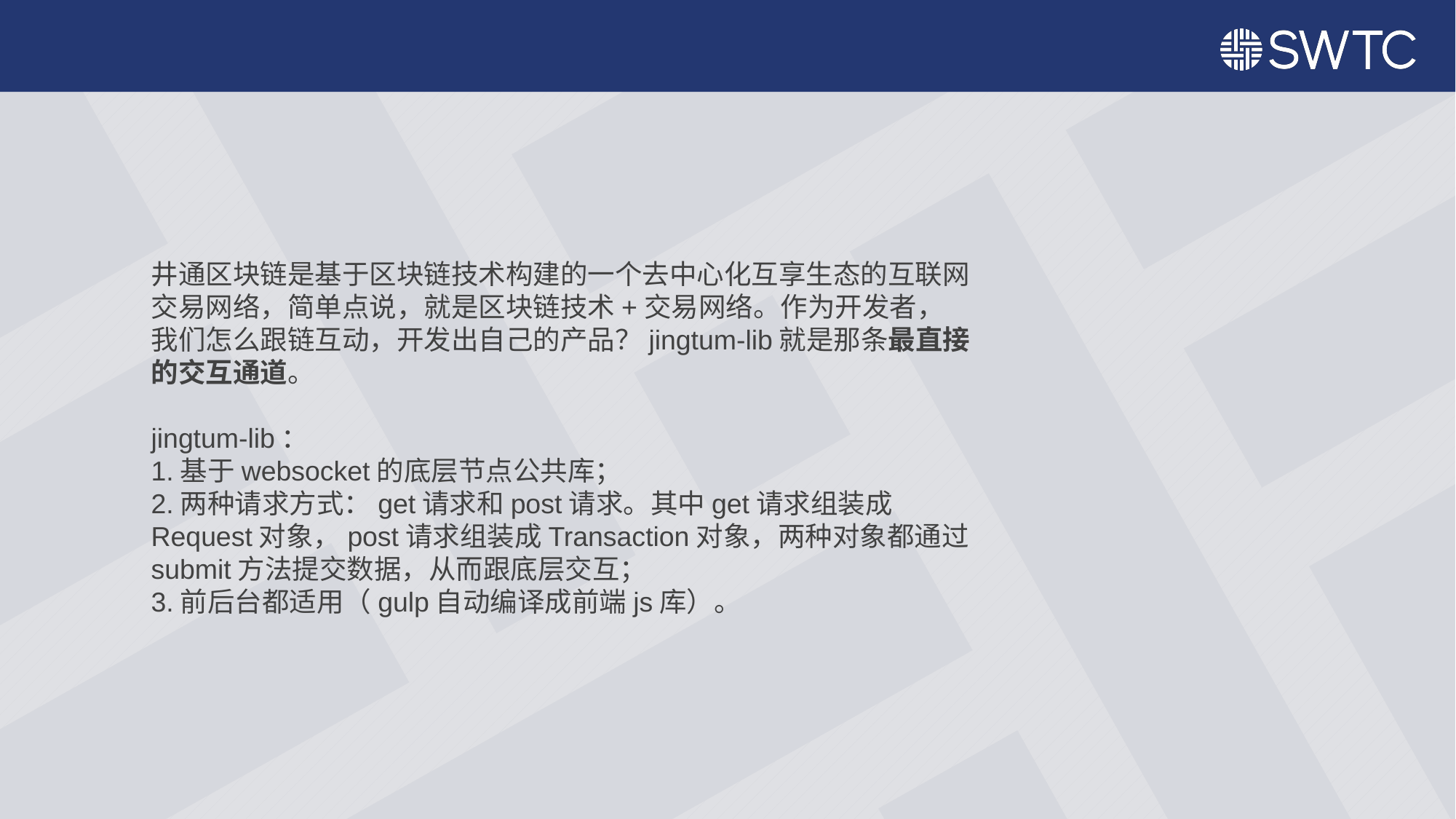

井通区块链是基于区块链技术构建的一个去中心化互享生态的互联网交易网络，简单点说，就是区块链技术+交易网络。作为开发者，我们怎么跟链互动，开发出自己的产品？jingtum-lib就是那条最直接的交互通道。

jingtum-lib：
1.基于websocket的底层节点公共库；
2.两种请求方式：get请求和post请求。其中get请求组装成Request对象，post请求组装成Transaction对象，两种对象都通过submit方法提交数据，从而跟底层交互；
3.前后台都适用（gulp自动编译成前端js库）。